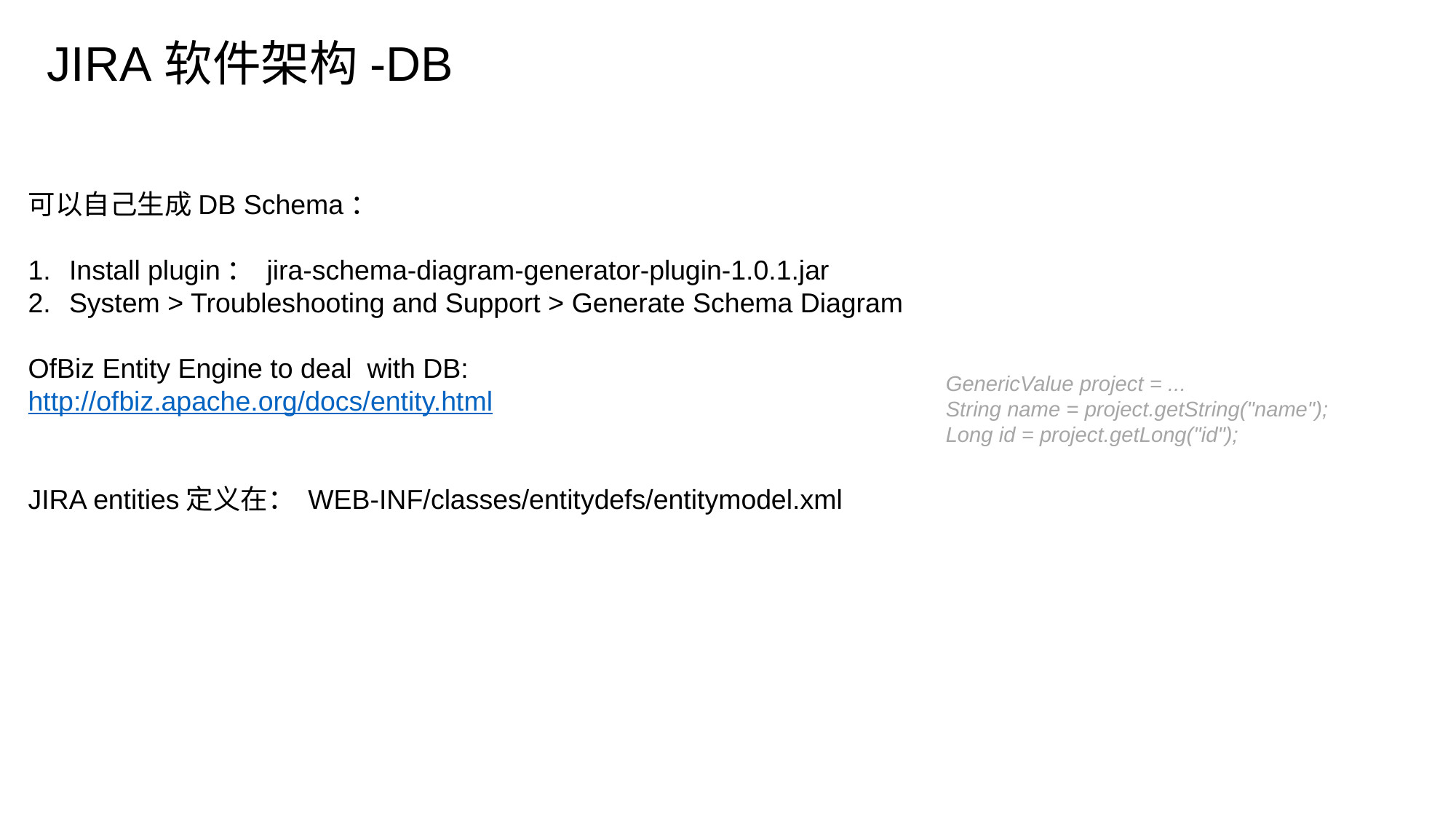

# JIRA软件架构-DB

可以自己生成DB Schema：

Install plugin： jira-schema-diagram-generator-plugin-1.0.1.jar
System > Troubleshooting and Support > Generate Schema Diagram

OfBiz Entity Engine to deal  with DB:
http://ofbiz.apache.org/docs/entity.html

JIRA entities定义在： WEB-INF/classes/entitydefs/entitymodel.xml

GenericValue project = ...
String name = project.getString("name");
Long id = project.getLong("id");